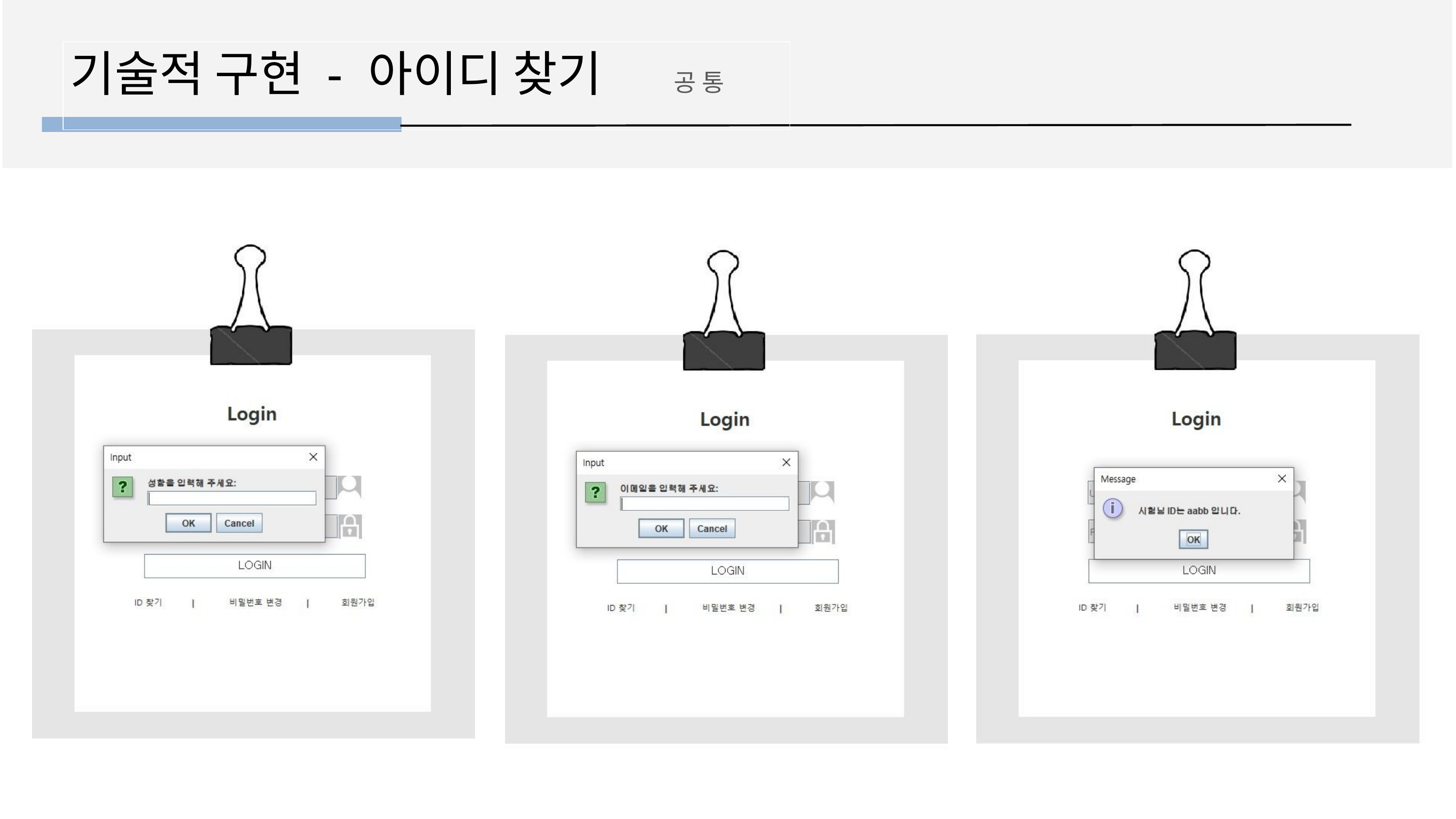

# 기술적 구현 - 아이디 찾기	공 통